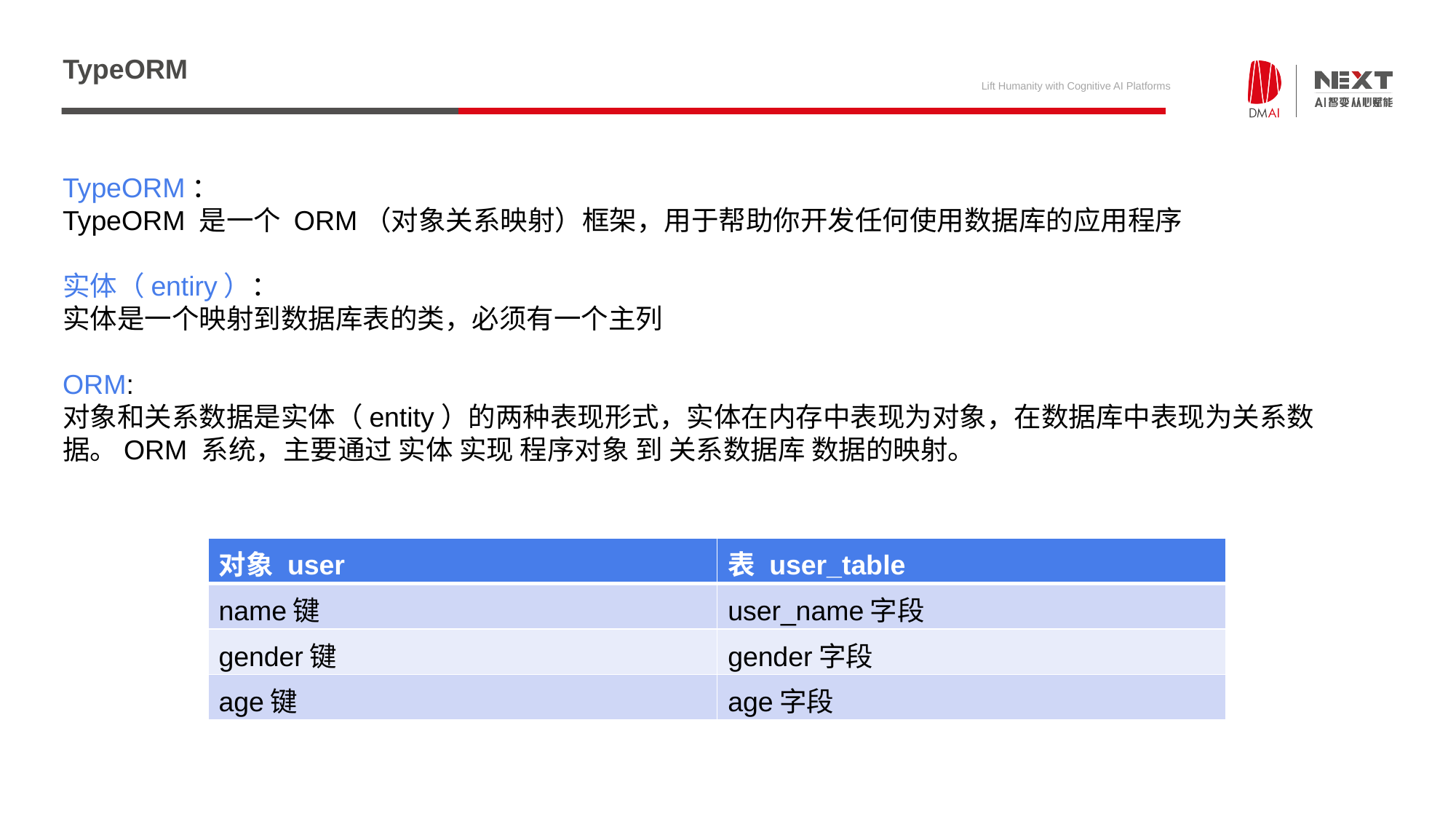

# TypeORM
TypeORM：
TypeORM 是一个 ORM（对象关系映射）框架，用于帮助你开发任何使用数据库的应用程序

实体（entiry）：
实体是一个映射到数据库表的类，必须有一个主列

ORM:
对象和关系数据是实体（entity）的两种表现形式，实体在内存中表现为对象，在数据库中表现为关系数据。ORM 系统，主要通过 实体 实现 程序对象 到 关系数据库 数据的映射。

| 对象 user | 表 user\_table |
| --- | --- |
| name键 | user\_name字段 |
| gender键 | gender字段 |
| age键 | age字段 |